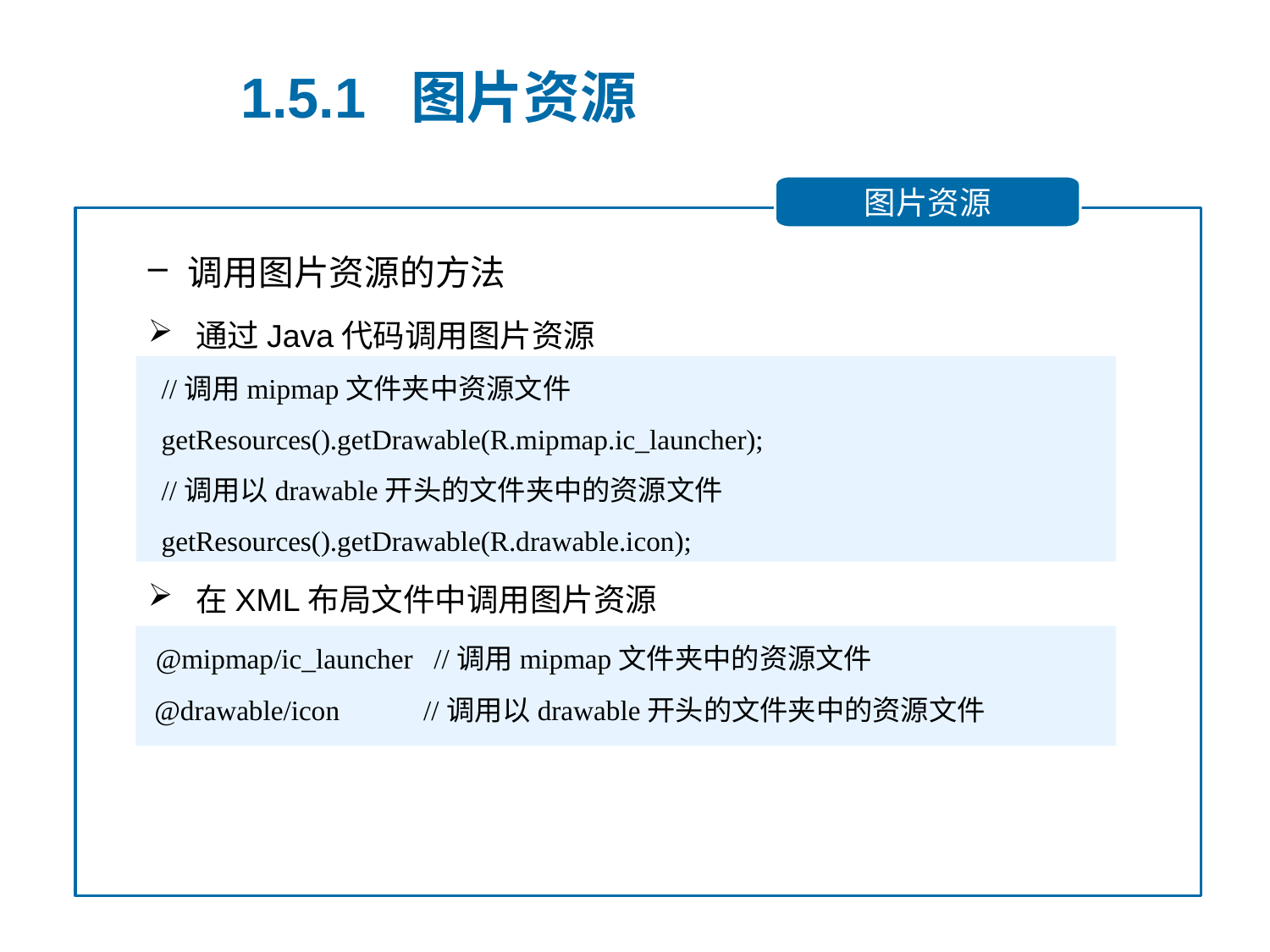

1.5.1  图片资源
图片资源

调用图片资源的方法
通过Java代码调用图片资源
           //调用mipmap文件夹中资源文件
           getResources().getDrawable(R.mipmap.ic_launcher);
           //调用以drawable开头的文件夹中的资源文件
           getResources().getDrawable(R.drawable.icon);
在XML布局文件中调用图片资源
        @mipmap/ic_launcher   //调用mipmap文件夹中的资源文件
          @drawable/icon            //调用以drawable开头的文件夹中的资源文件